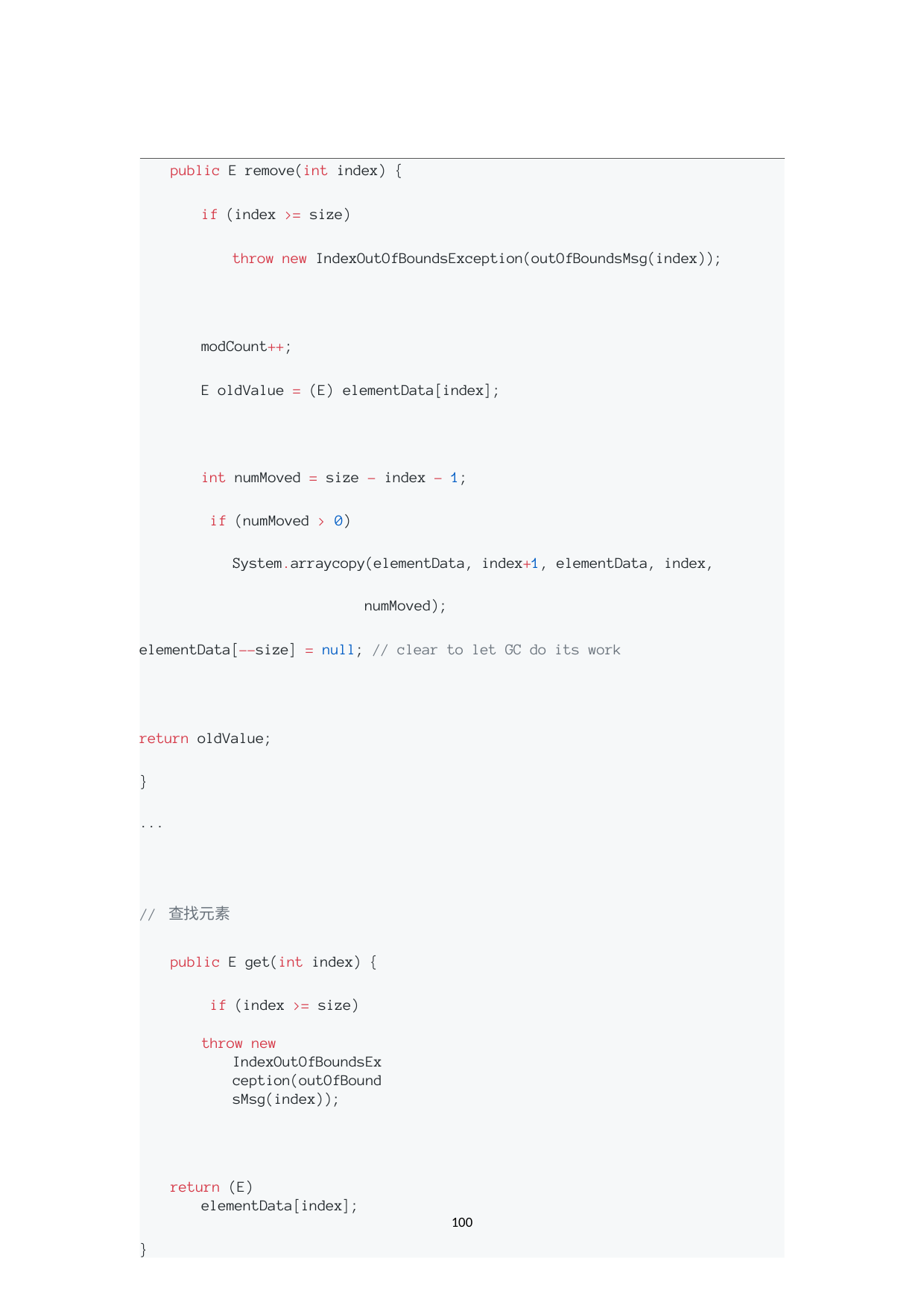

public E remove(int index) {

if (index >= size)

throw new IndexOutOfBoundsException(outOfBoundsMsg(index));

modCount++;

E oldValue = (E) elementData[index];

int numMoved = size - index - 1;  if (numMoved > 0)
System.arraycopy(elementData, index+1, elementData, index,  numMoved);

elementData[--size] = null; // clear to let GC do its work

return oldValue;

}

···

// 查找元素
public E get(int index) {  if (index >= size)

throw new IndexOutOfBoundsException(outOfBoundsMsg(index));

return (E) elementData[index];

}
100